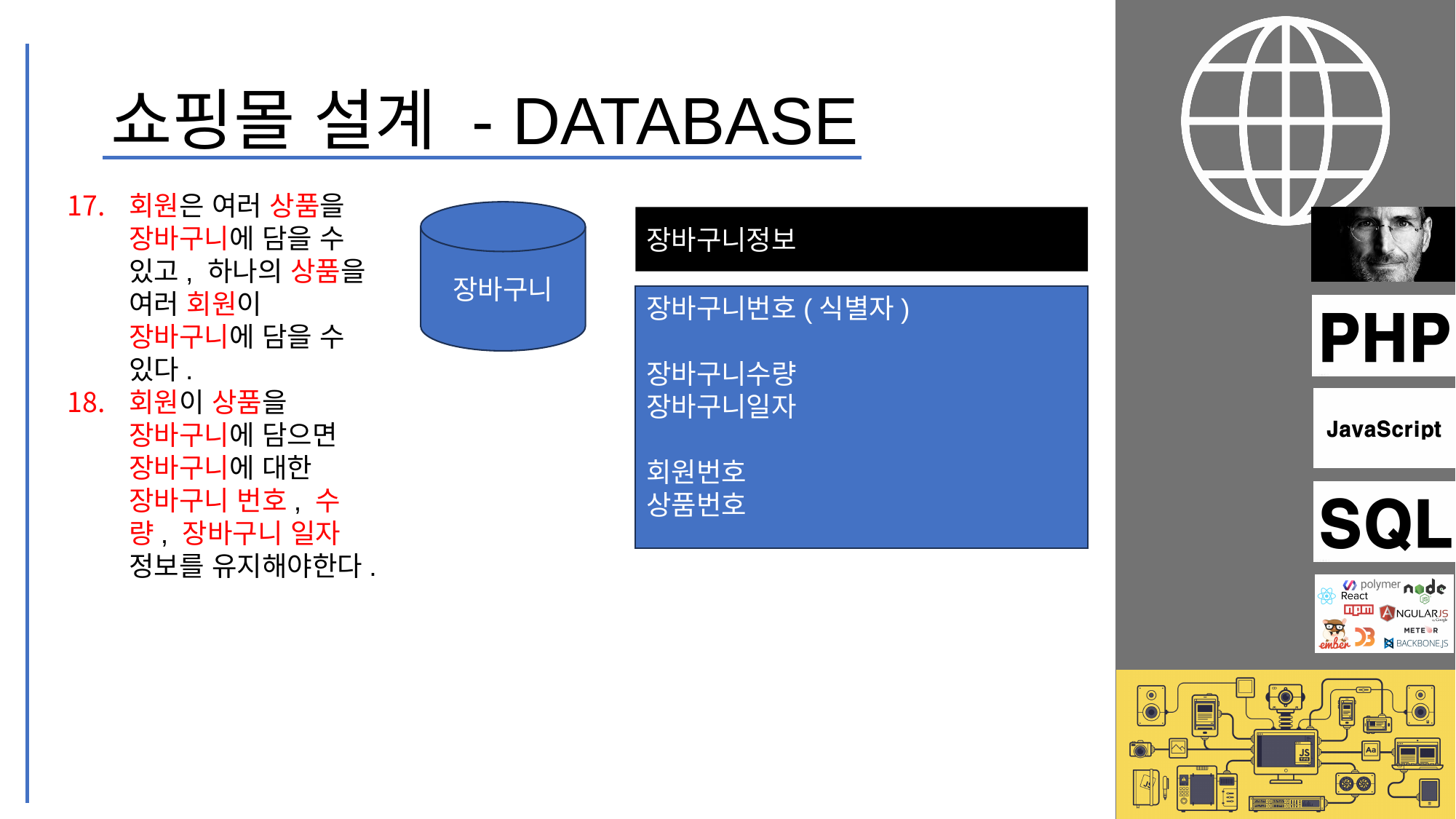

# 쇼핑몰 설계 - DATABASE
회원은 여러 상품을 장바구니에 담을 수 있고, 하나의 상품을 여러 회원이 장바구니에 담을 수 있다.
회원이 상품을 장바구니에 담으면 장바구니에 대한 장바구니 번호, 수량, 장바구니 일자 정보를 유지해야한다.
장바구니
장바구니정보
장바구니번호(식별자)

장바구니수량
장바구니일자

회원번호
상품번호